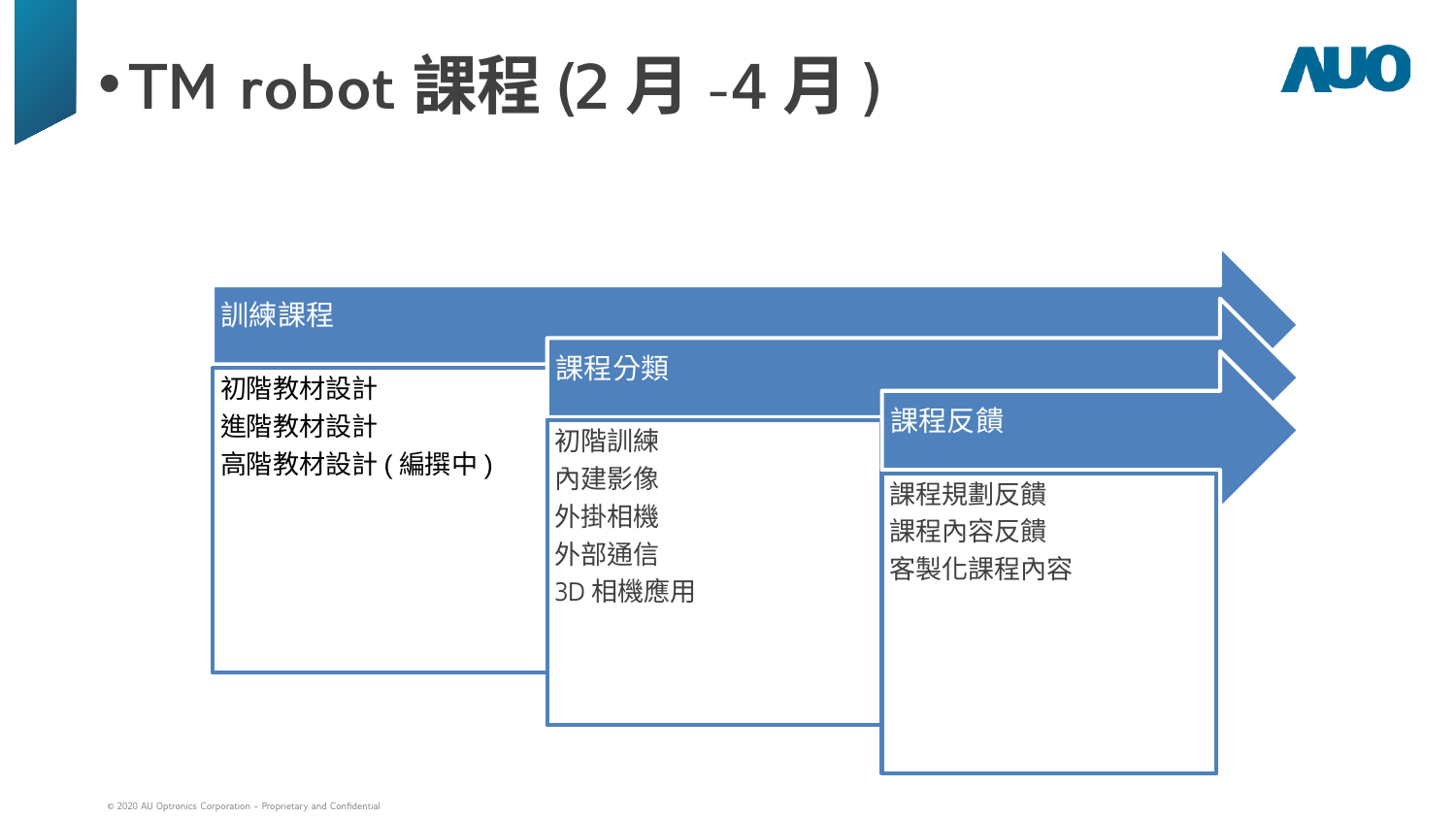

# TM robot課程(2月-4月)
訓練課程
初階教材設計
進階教材設計
高階教材設計(編撰中)
課程分類
初階訓練
內建影像
外掛相機
外部通信
3D相機應用
課程反饋
課程規劃反饋
課程內容反饋
客製化課程內容